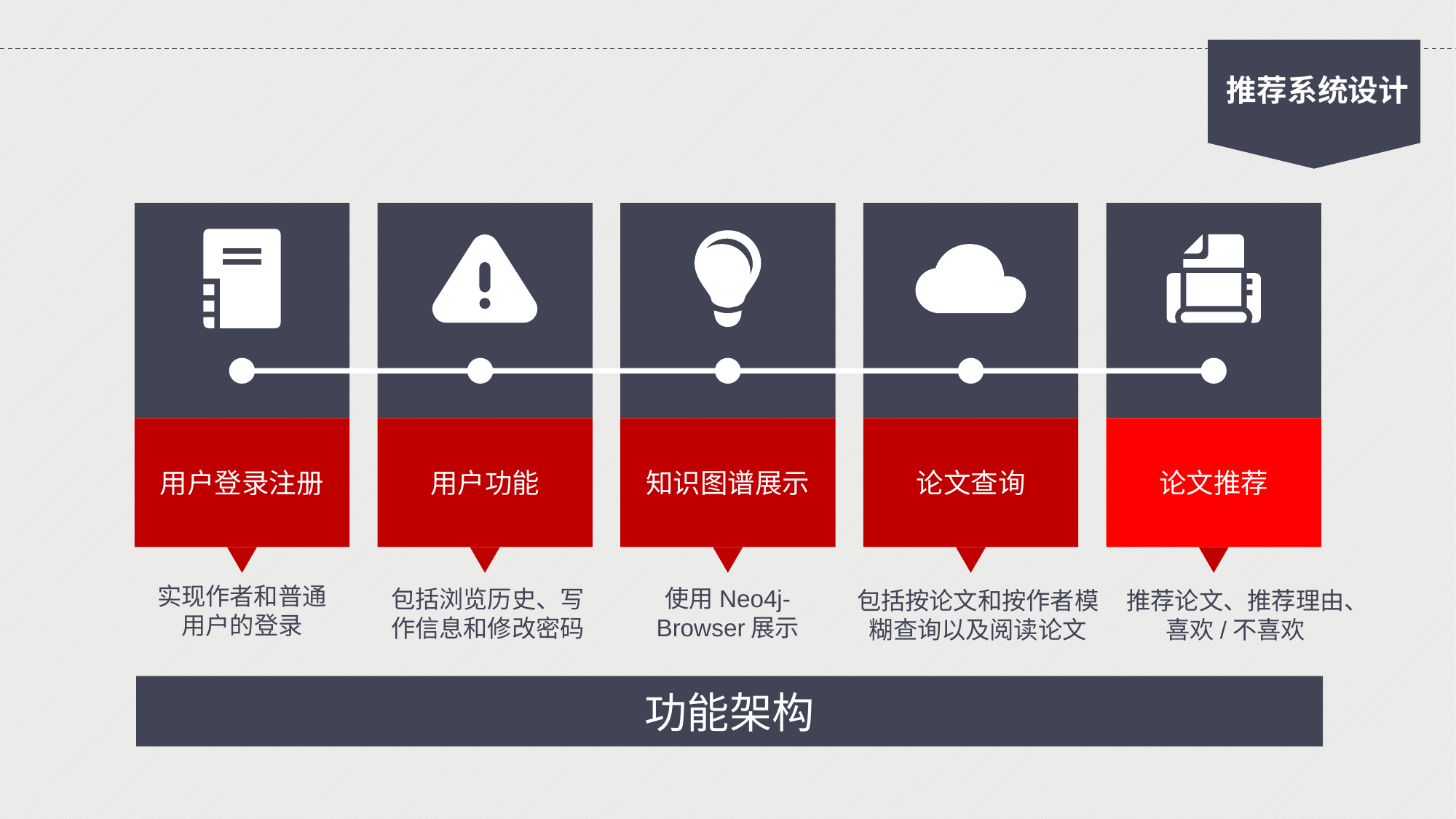

推荐系统设计

用户登录注册
用户功能
知识图谱展示
论文查询
论文推荐

实现作者和普通用户的登录
使用Neo4j-Browser展示
包括浏览历史、写作信息和修改密码
包括按论文和按作者模糊查询以及阅读论文
推荐论文、推荐理由、喜欢/不喜欢
功能架构